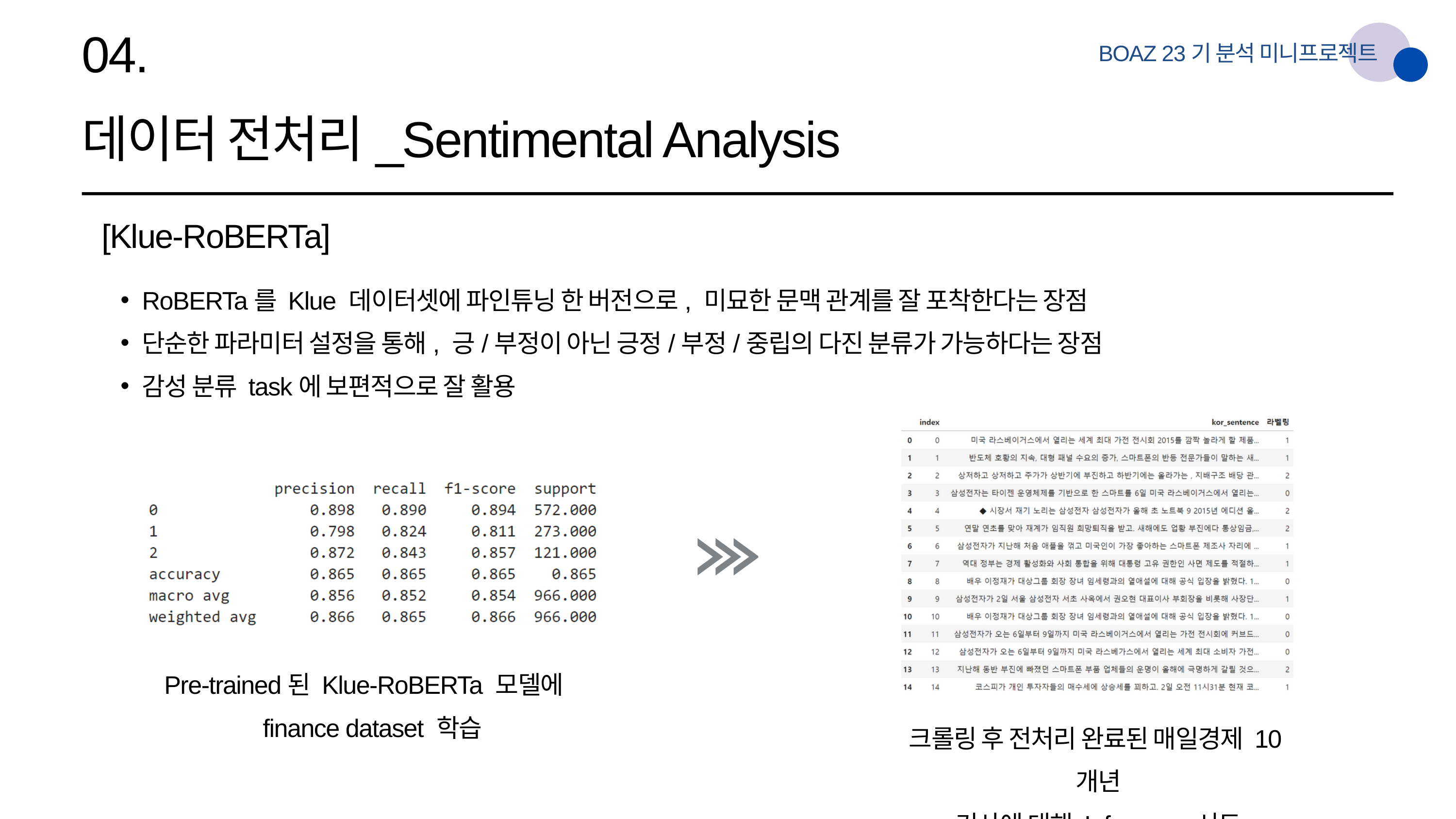

04.

BOAZ 23기 분석 미니프로젝트

데이터 전처리_Sentimental Analysis

[Klue-RoBERTa]
RoBERTa를 Klue 데이터셋에 파인튜닝 한 버전으로, 미묘한 문맥 관계를 잘 포착한다는 장점
단순한 파라미터 설정을 통해, 긍/부정이 아닌 긍정/부정/중립의 다진 분류가 가능하다는 장점
감성 분류 task에 보편적으로 잘 활용

Pre-trained된 Klue-RoBERTa 모델에
finance dataset 학습
크롤링 후 전처리 완료된 매일경제 10개년
기사에 대해 Inference 시도